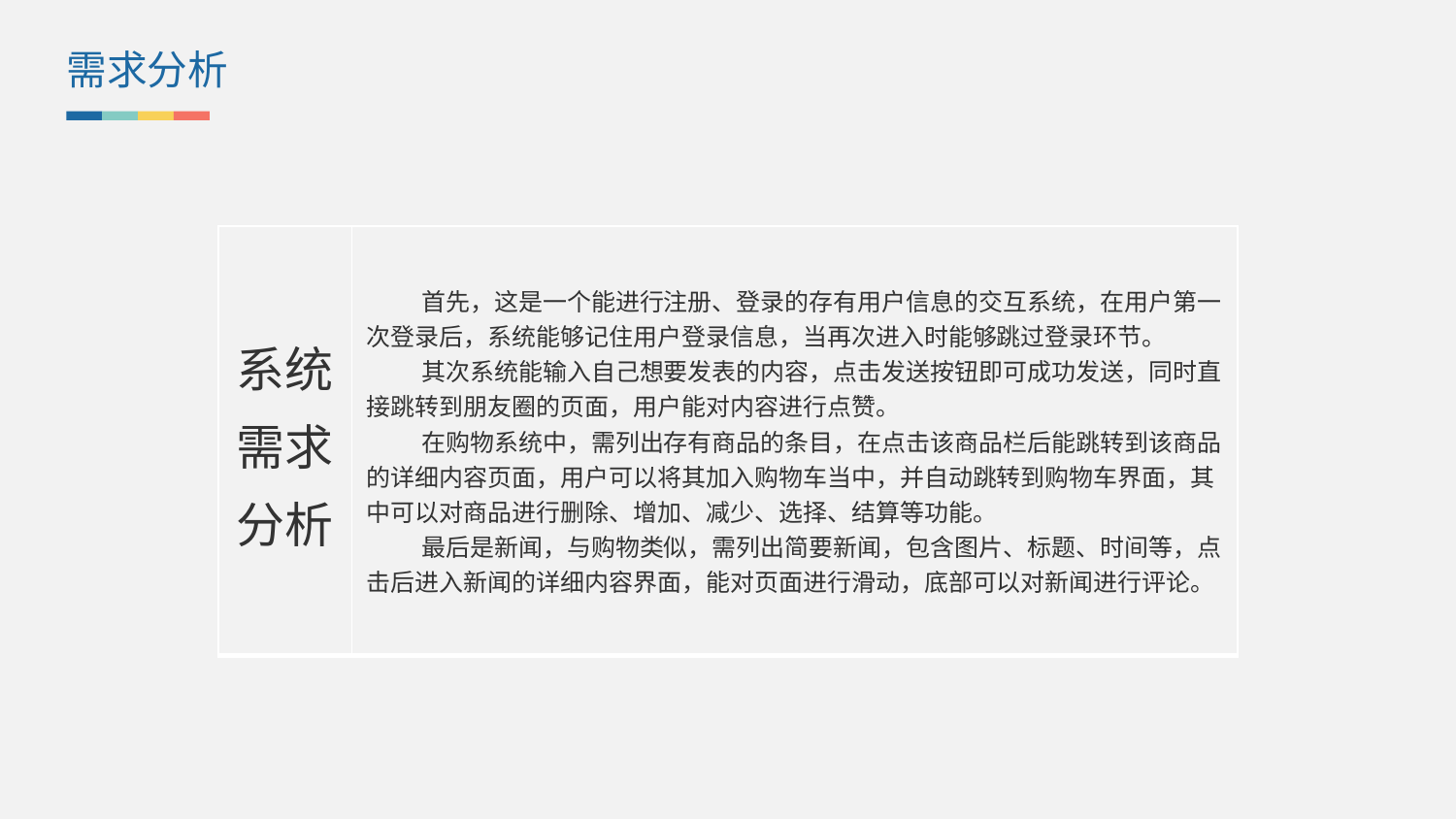

需求分析

| 系统需求分析 | 首先，这是一个能进行注册、登录的存有用户信息的交互系统，在用户第一次登录后，系统能够记住用户登录信息，当再次进入时能够跳过登录环节。 其次系统能输入自己想要发表的内容，点击发送按钮即可成功发送，同时直接跳转到朋友圈的页面，用户能对内容进行点赞。 在购物系统中，需列出存有商品的条目，在点击该商品栏后能跳转到该商品的详细内容页面，用户可以将其加入购物车当中，并自动跳转到购物车界面，其中可以对商品进行删除、增加、减少、选择、结算等功能。 最后是新闻，与购物类似，需列出简要新闻，包含图片、标题、时间等，点击后进入新闻的详细内容界面，能对页面进行滑动，底部可以对新闻进行评论。 |
| --- | --- |